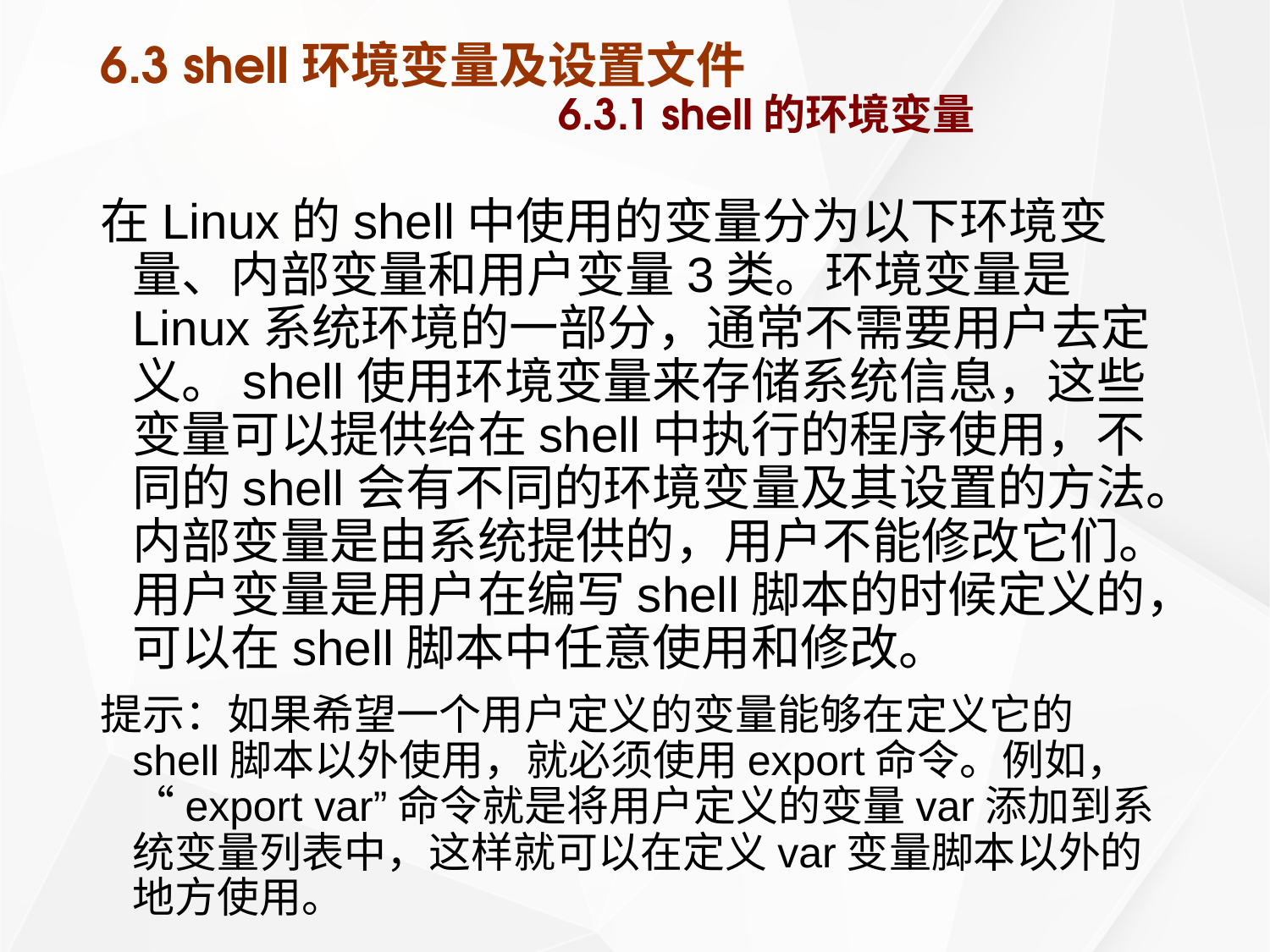

# 6.3 shell环境变量及设置文件 6.3.1 shell的环境变量
在Linux的shell中使用的变量分为以下环境变量、内部变量和用户变量3类。环境变量是Linux系统环境的一部分，通常不需要用户去定义。shell使用环境变量来存储系统信息，这些变量可以提供给在shell中执行的程序使用，不同的shell会有不同的环境变量及其设置的方法。内部变量是由系统提供的，用户不能修改它们。用户变量是用户在编写shell脚本的时候定义的，可以在shell脚本中任意使用和修改。
提示：如果希望一个用户定义的变量能够在定义它的shell脚本以外使用，就必须使用export命令。例如，“export var”命令就是将用户定义的变量var添加到系统变量列表中，这样就可以在定义var变量脚本以外的地方使用。